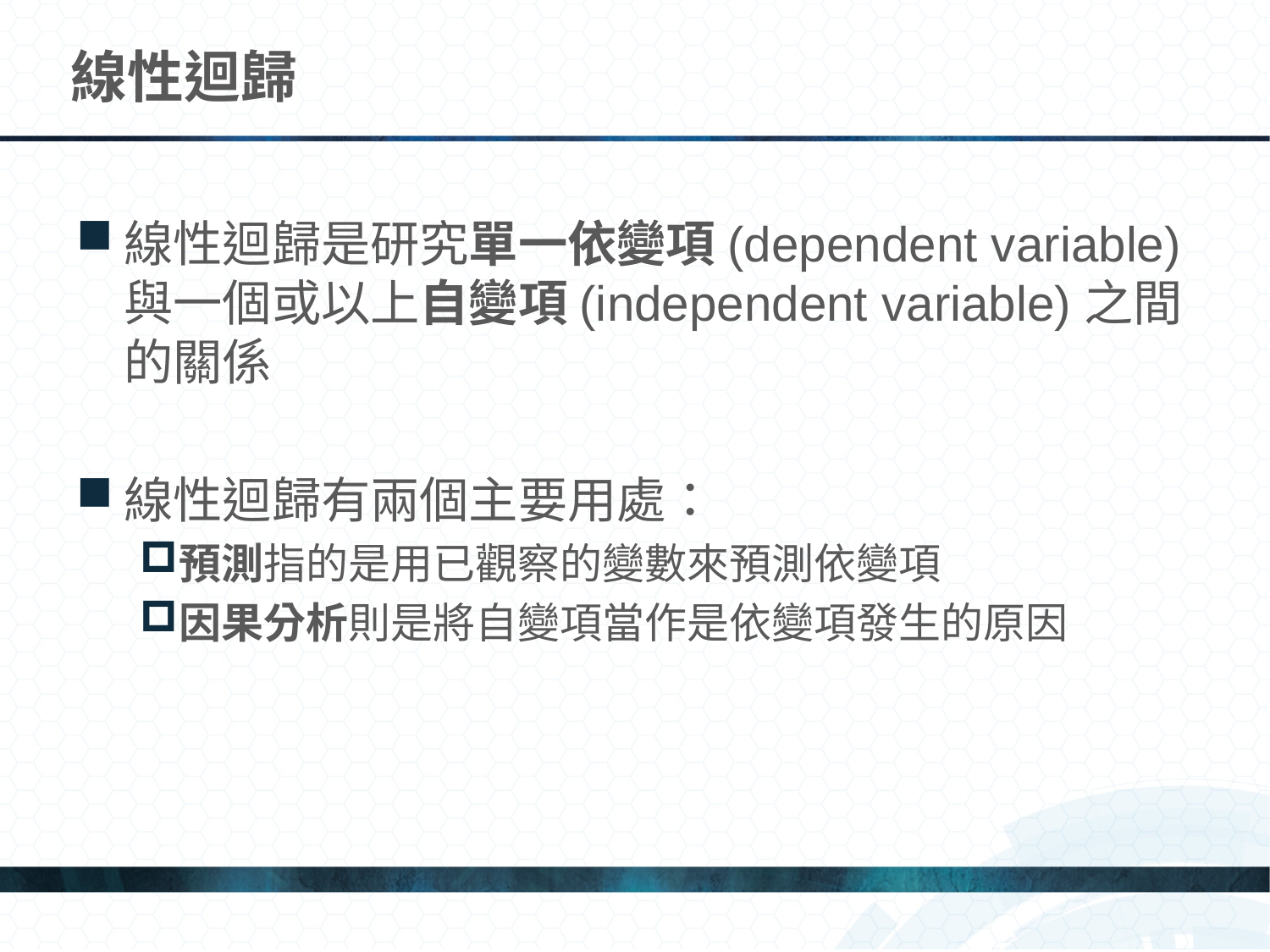

# 線性迴歸
線性迴歸是研究單一依變項(dependent variable)與一個或以上自變項(independent variable)之間的關係

線性迴歸有兩個主要用處：
預測指的是用已觀察的變數來預測依變項
因果分析則是將自變項當作是依變項發生的原因